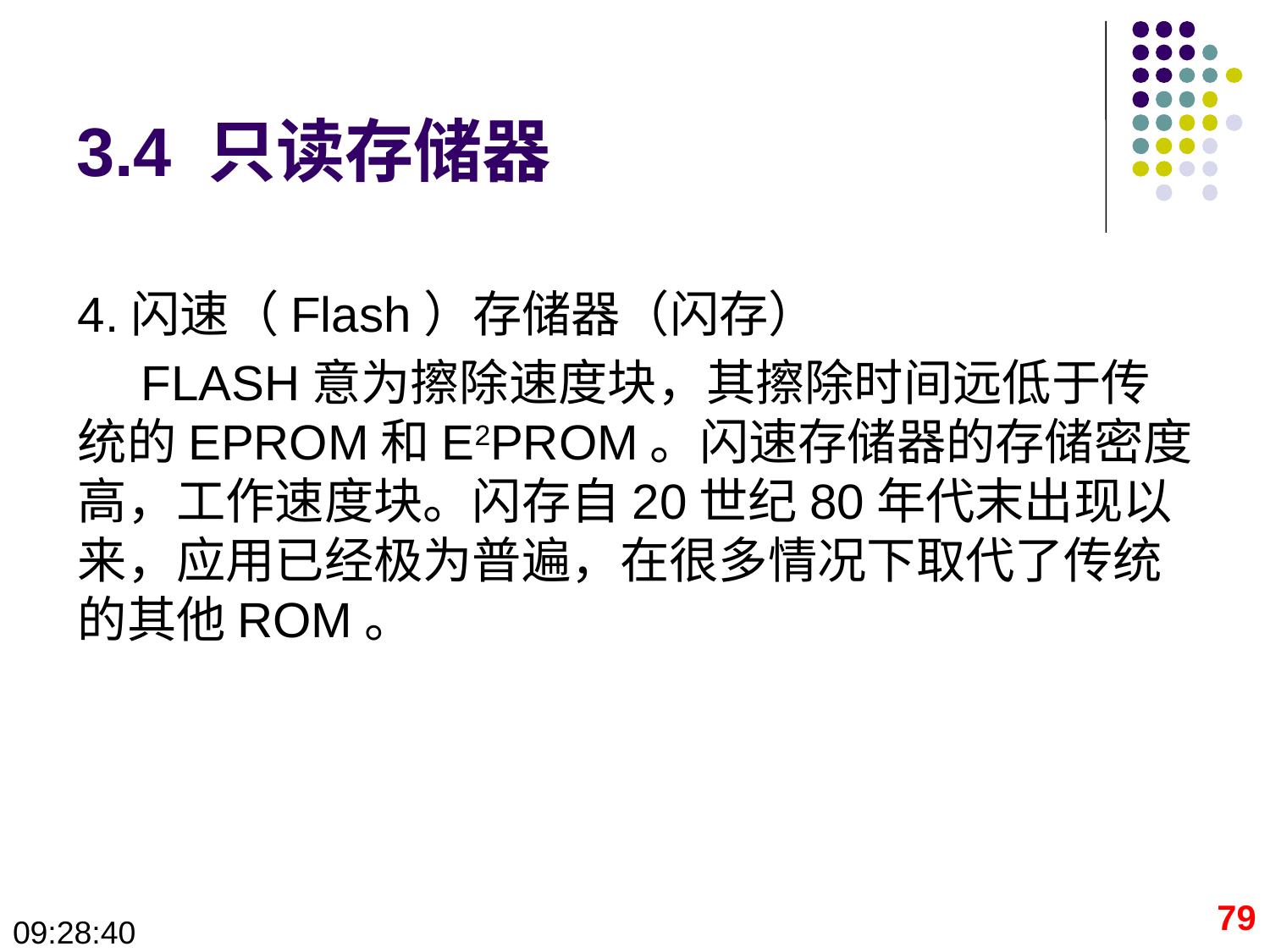

# 3.4 只读存储器
4.闪速（Flash）存储器（闪存）
FLASH意为擦除速度块，其擦除时间远低于传统的EPROM和E2PROM。闪速存储器的存储密度高，工作速度块。闪存自20世纪80年代末出现以来，应用已经极为普遍，在很多情况下取代了传统的其他ROM。
79
09:28:40